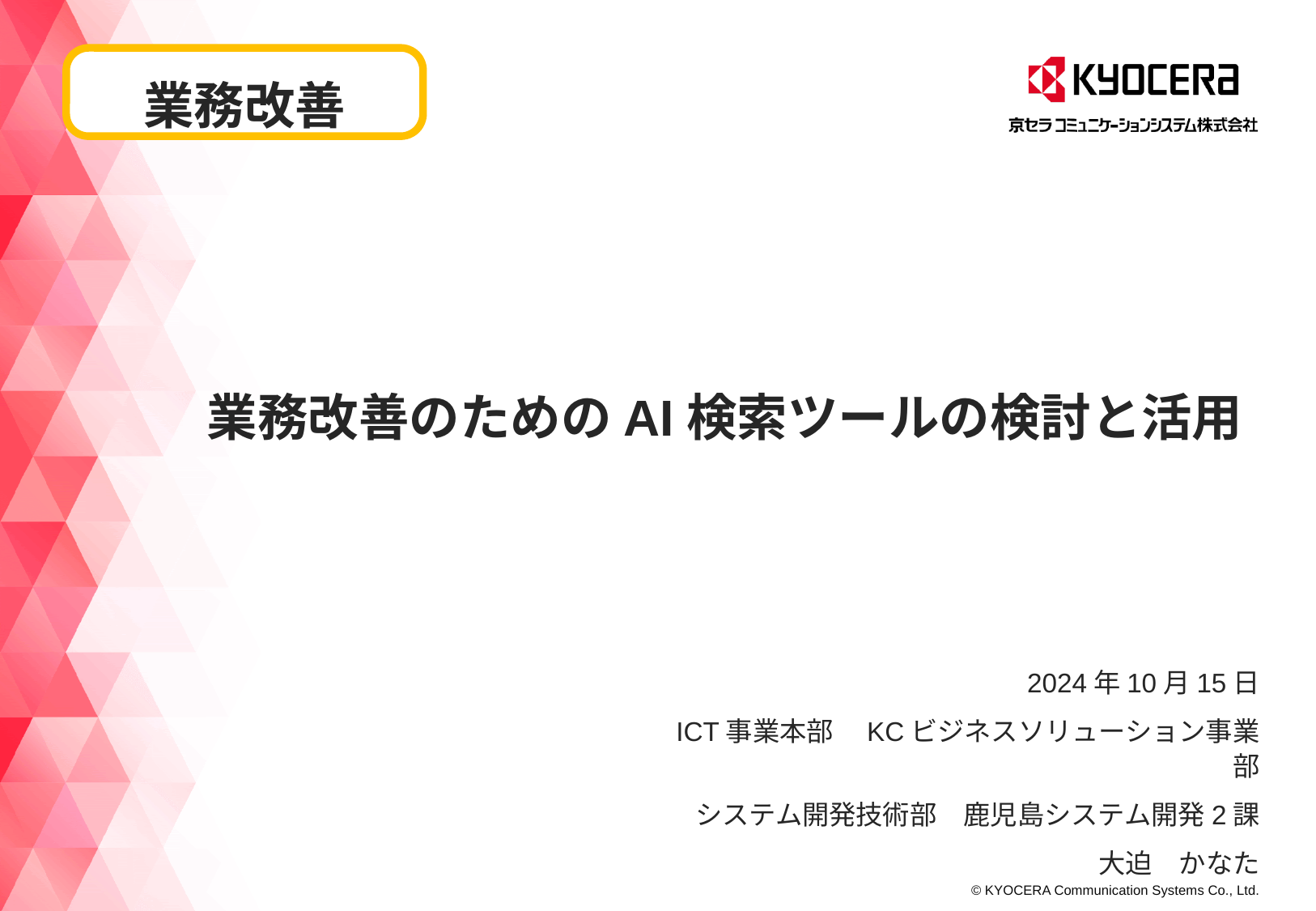

業務改善
業務改善のためのAI検索ツールの検討と活用
2024年10月15日
ICT事業本部　KCビジネスソリューション事業部
システム開発技術部　鹿児島システム開発2課
大迫　かなた